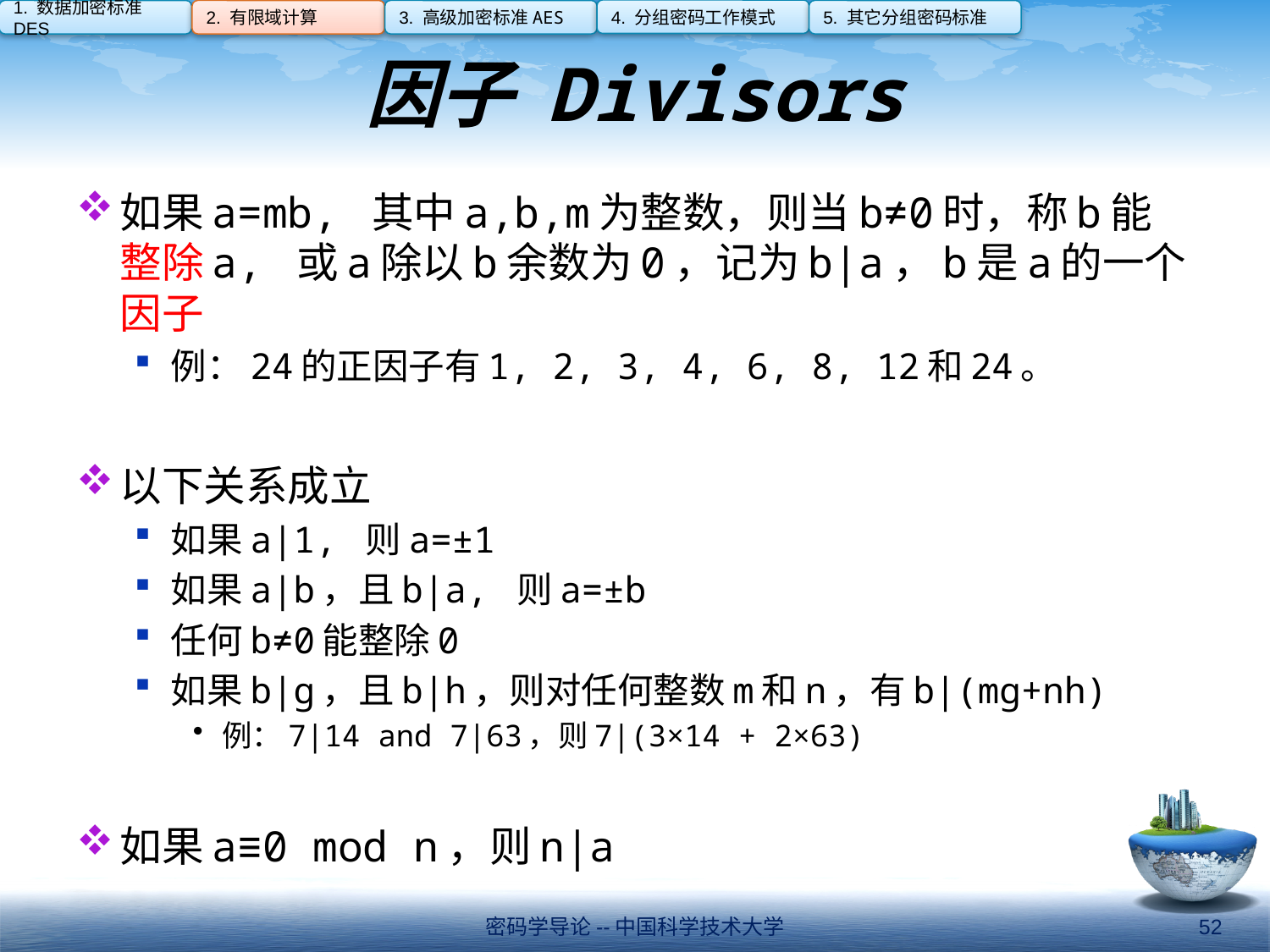

4. 分组密码工作模式
1. 数据加密标准DES
2. 有限域计算
3. 高级加密标准AES
5. 其它分组密码标准
# 因子 Divisors
如果a=mb, 其中a,b,m为整数，则当b≠0时，称b能整除a, 或a除以b余数为0，记为b|a，b是a的一个因子
例：24的正因子有1, 2, 3, 4, 6, 8, 12和24。

以下关系成立
如果a|1, 则a=±1
如果a|b，且b|a, 则a=±b
任何b≠0能整除0
如果b|g，且b|h，则对任何整数m和n，有b|(mg+nh)
例：7|14 and 7|63，则7|(3×14 + 2×63)

如果a≡0 mod n，则n|a
密码学导论--中国科学技术大学
52